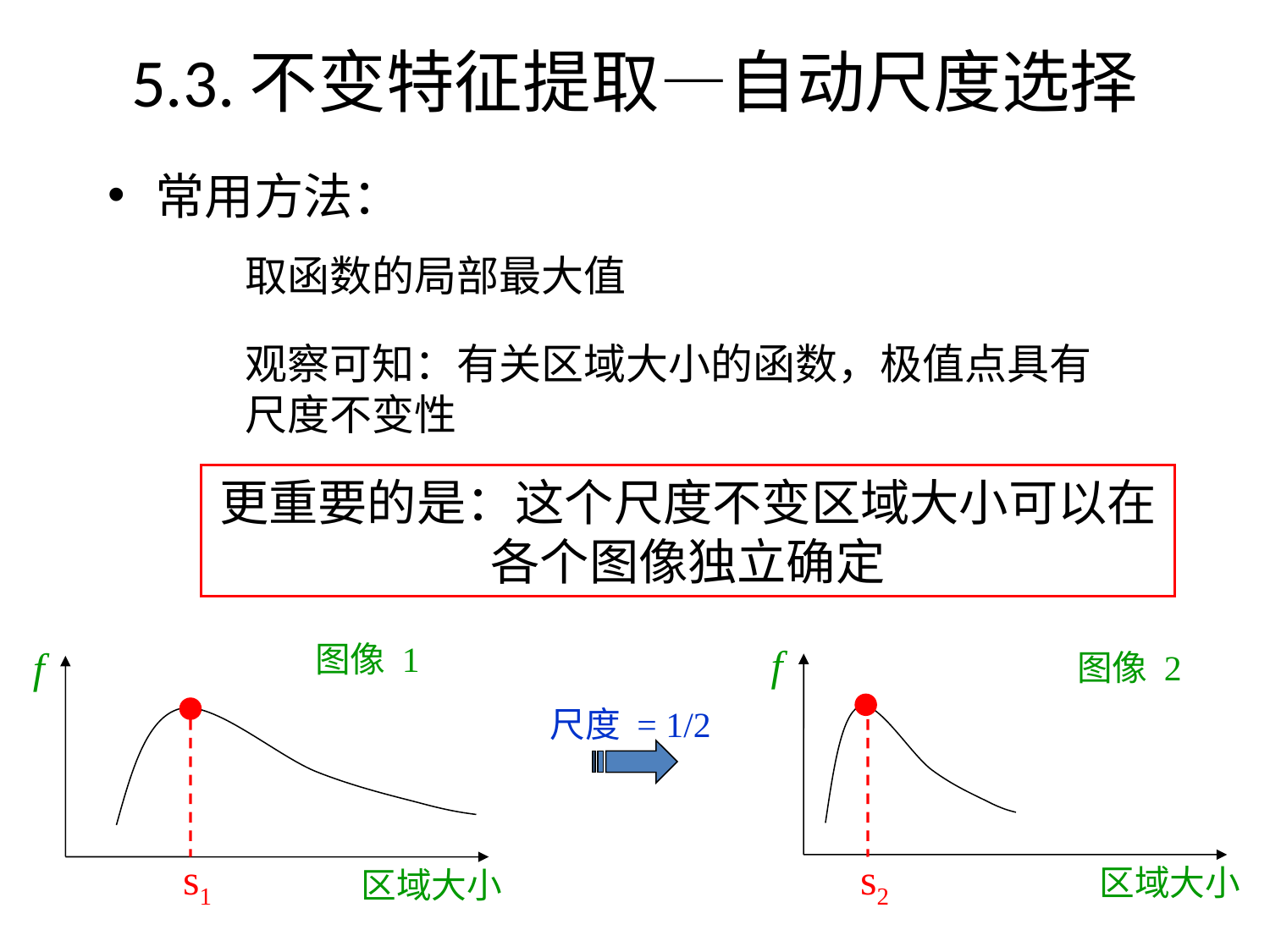

5.3.不变特征提取—自动尺度选择
常用方法：
取函数的局部最大值
观察可知：有关区域大小的函数，极值点具有尺度不变性
更重要的是：这个尺度不变区域大小可以在各个图像独立确定
图像 1
f

区域大小
f
图像 2

区域大小

尺度 = 1/2

s1

s2